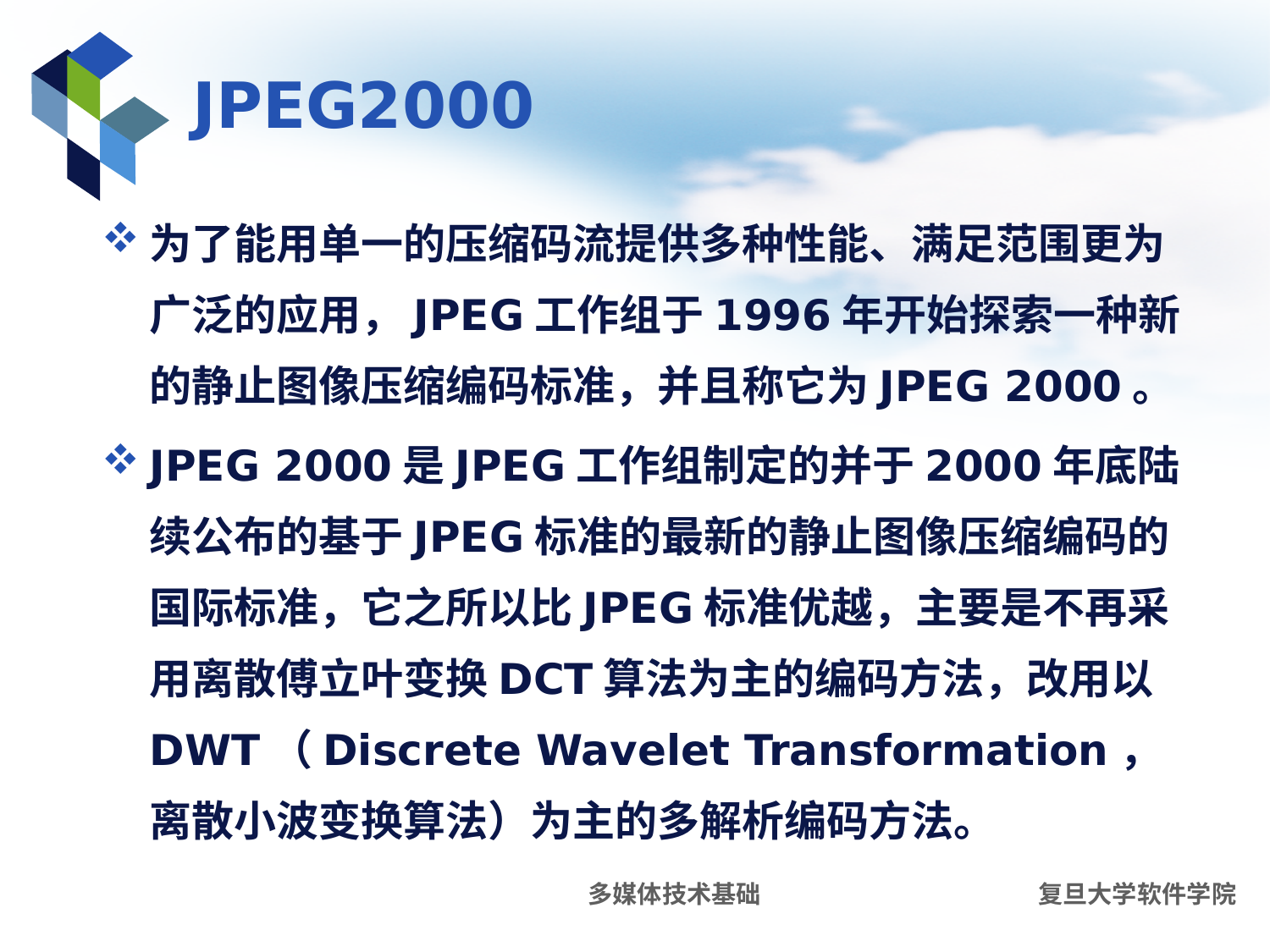

# JPEG2000
为了能用单一的压缩码流提供多种性能、满足范围更为广泛的应用，JPEG工作组于1996年开始探索一种新的静止图像压缩编码标准，并且称它为JPEG 2000。
JPEG 2000是JPEG工作组制定的并于2000年底陆续公布的基于JPEG标准的最新的静止图像压缩编码的国际标准，它之所以比JPEG标准优越，主要是不再采用离散傅立叶变换DCT算法为主的编码方法，改用以DWT（Discrete Wavelet Transformation，离散小波变换算法）为主的多解析编码方法。
多媒体技术基础